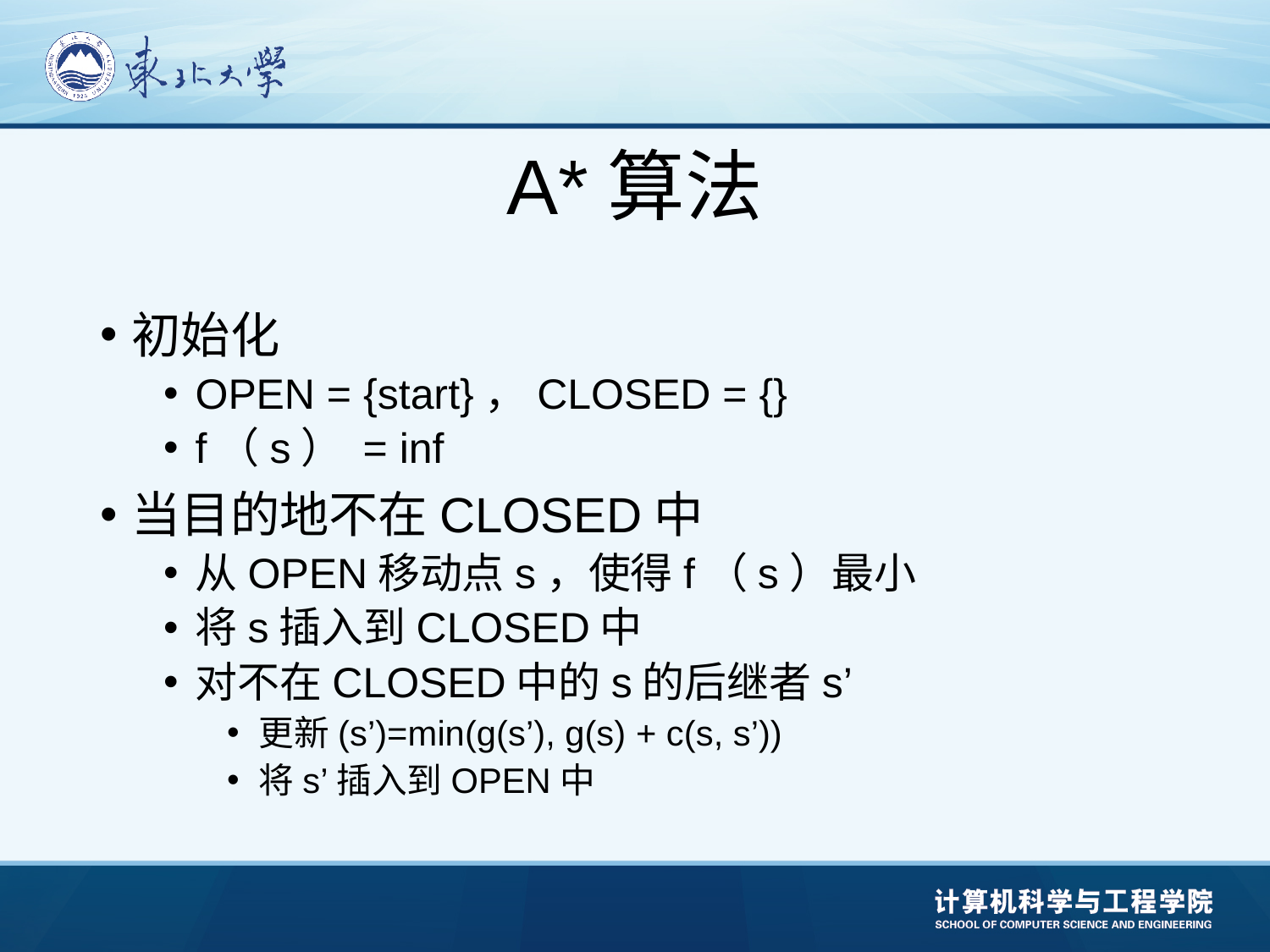

# A*算法
初始化
OPEN = {start}，CLOSED = {}
f（s） = inf
当目的地不在CLOSED中
从OPEN移动点s，使得f（s）最小
将s插入到CLOSED中
对不在CLOSED中的s的后继者s’
更新(s’)=min(g(s’), g(s) + c(s, s’))
将s’插入到OPEN中